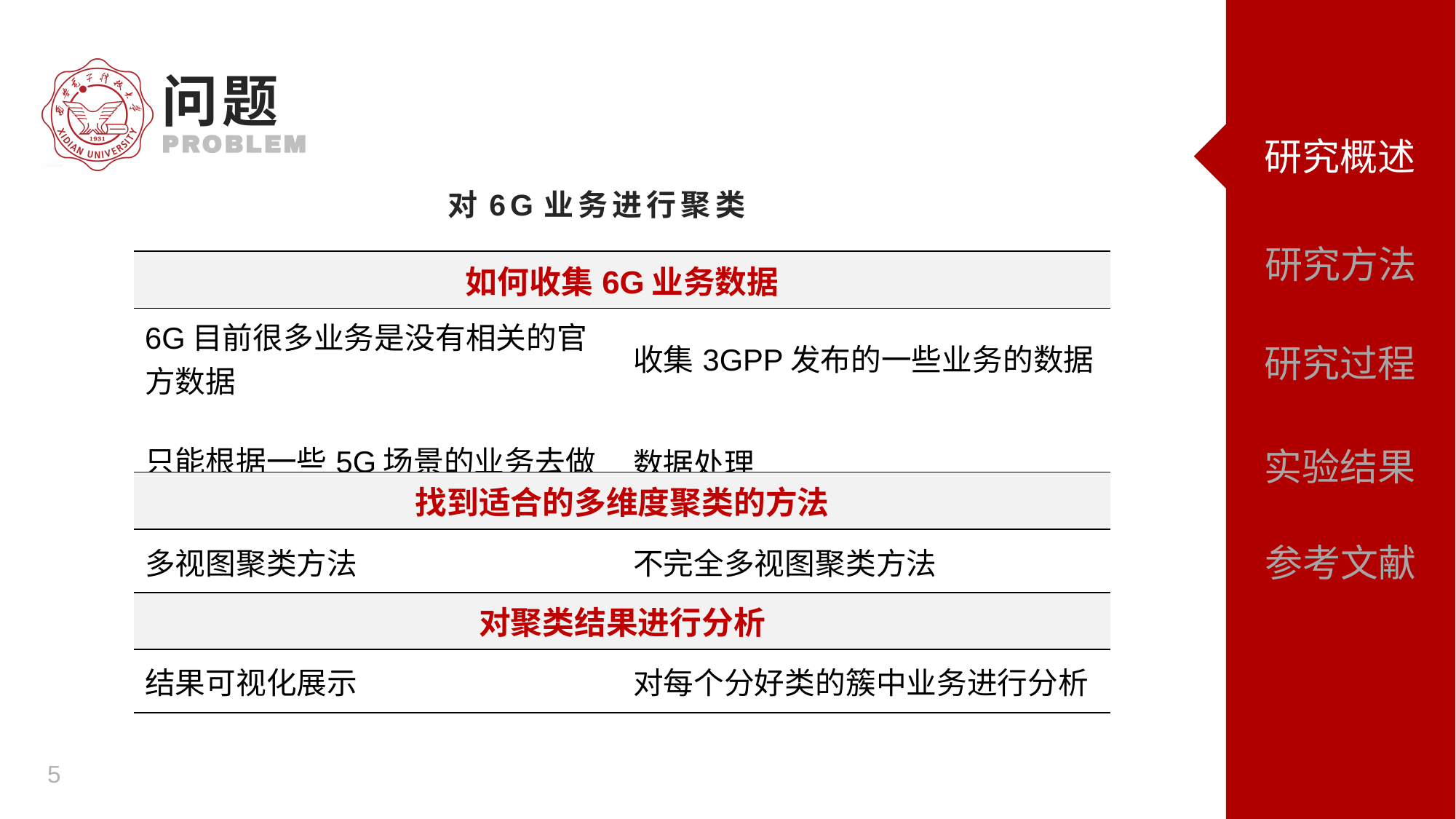

# 问题
PROBLEM
对6G业务进行聚类
研究方法
| 如何收集6G业务数据 |  |
| --- | --- |
| 6G目前很多业务是没有相关的官方数据 | 收集3GPP发布的一些业务的数据 |
| 只能根据一些5G场景的业务去做 | 数据处理 |
| 找到适合的多维度聚类的方法 |  |
| --- | --- |
| 多视图聚类方法 | 不完全多视图聚类方法 |
参考文献
| 对聚类结果进行分析 |  |
| --- | --- |
| 结果可视化展示 | 对每个分好类的簇中业务进行分析 |
5